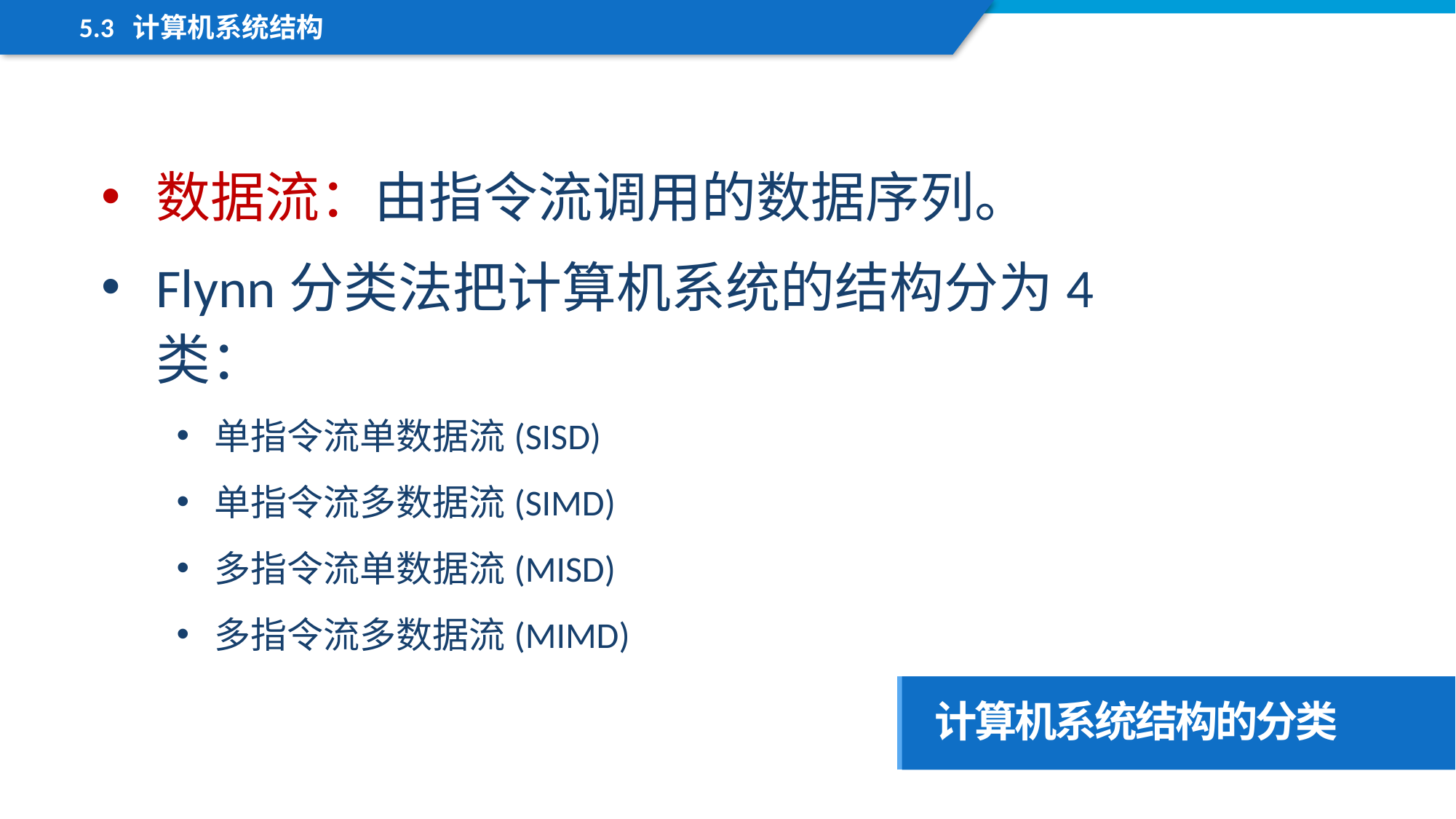

5.3  计算机系统结构
数据流：由指令流调用的数据序列。
Flynn分类法把计算机系统的结构分为4类：
  单指令流单数据流(SISD)
  单指令流多数据流(SIMD)
  多指令流单数据流(MISD)
  多指令流多数据流(MIMD)
计算机系统结构的分类